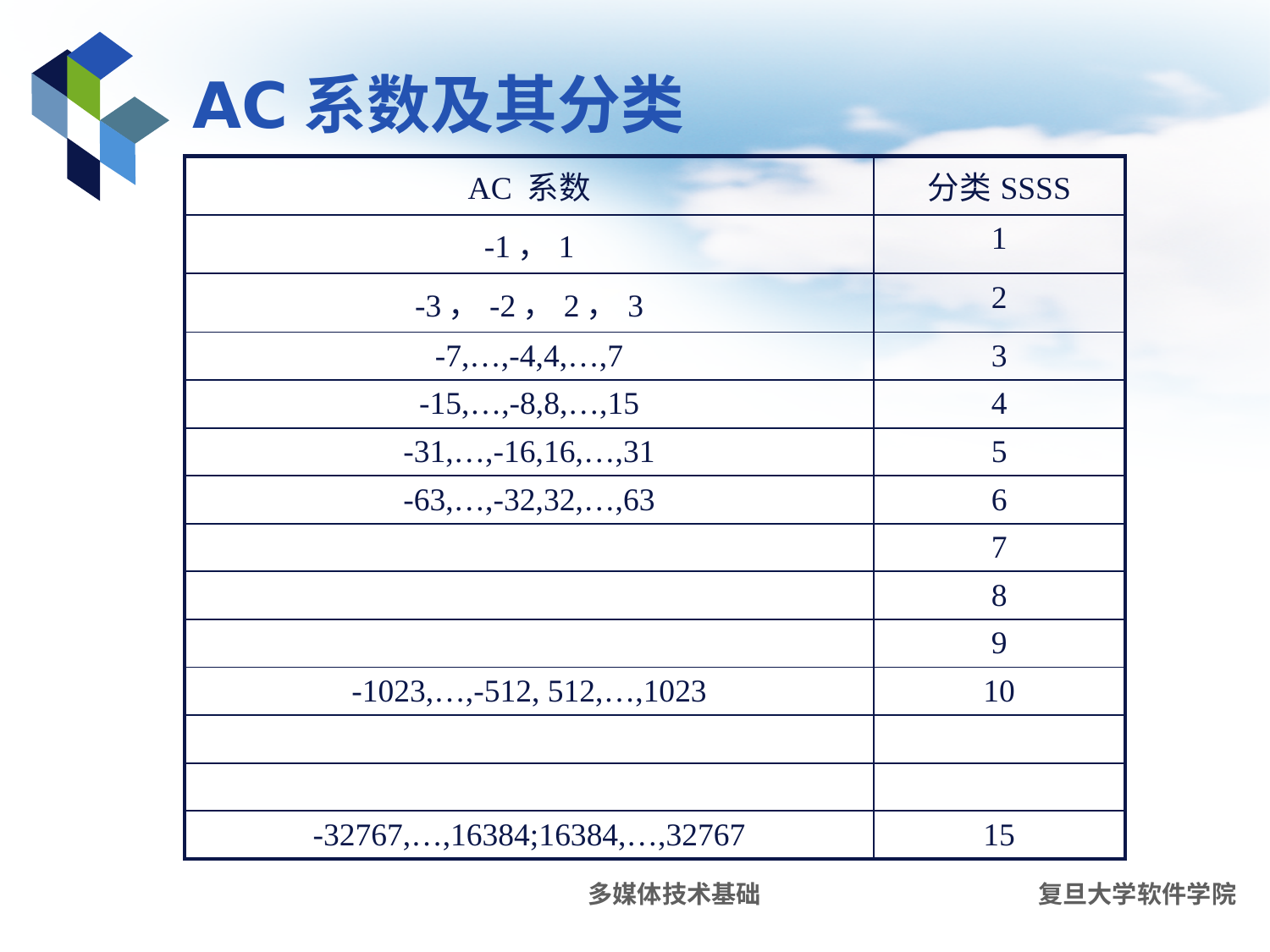

# AC系数及其分类
| AC 系数 | 分类SSSS |
| --- | --- |
| -1，1 | 1 |
| -3，-2，2，3 | 2 |
| -7,…,-4,4,…,7 | 3 |
| -15,…,-8,8,…,15 | 4 |
| -31,…,-16,16,…,31 | 5 |
| -63,…,-32,32,…,63 | 6 |
|  | 7 |
|  | 8 |
|  | 9 |
| -1023,…,-512, 512,…,1023 | 10 |
|  |  |
|  |  |
| -32767,…,16384;16384,…,32767 | 15 |
多媒体技术基础